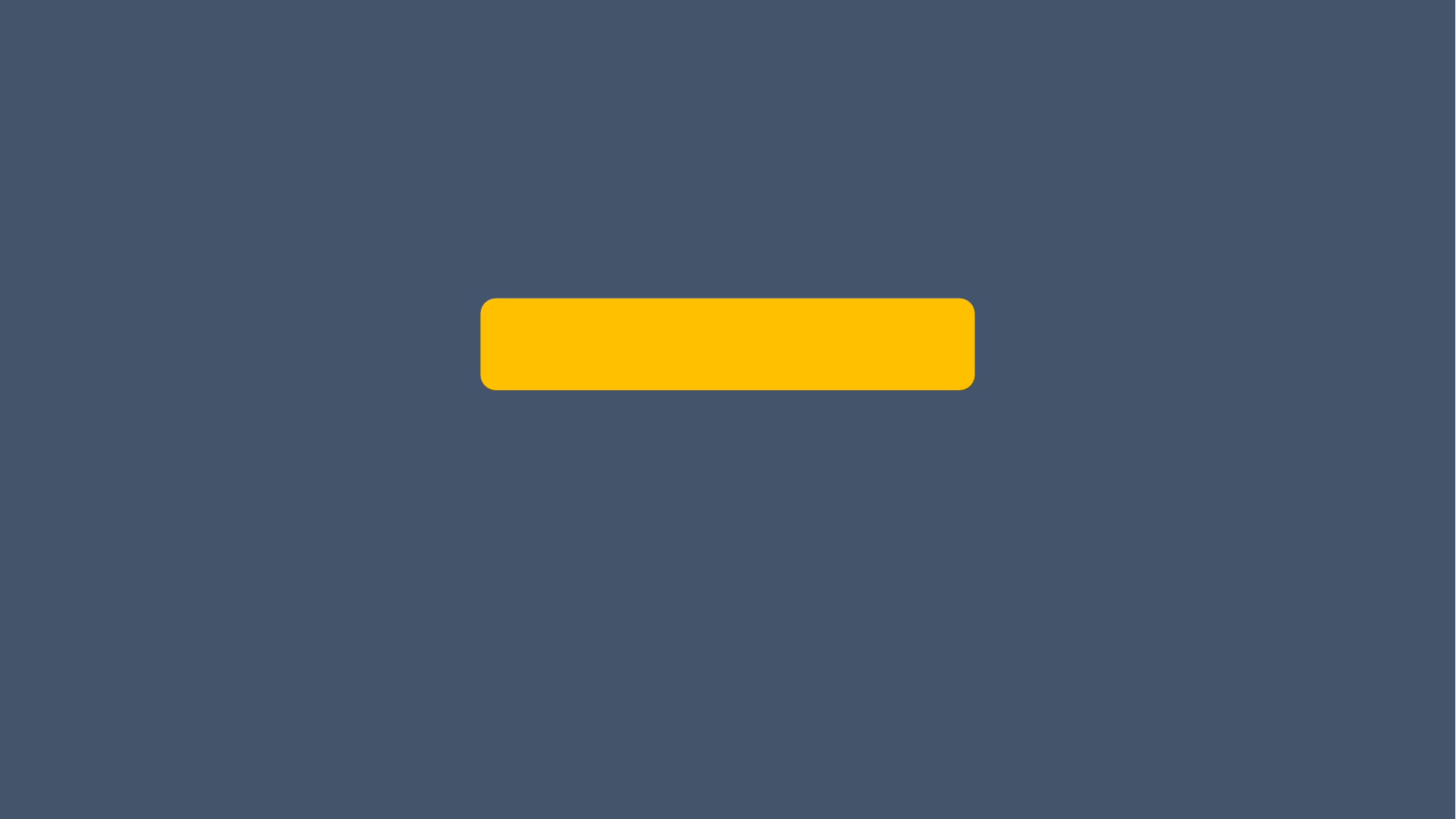

영화 댓글 크롤링
지혜원
장지성
배수한
양지인